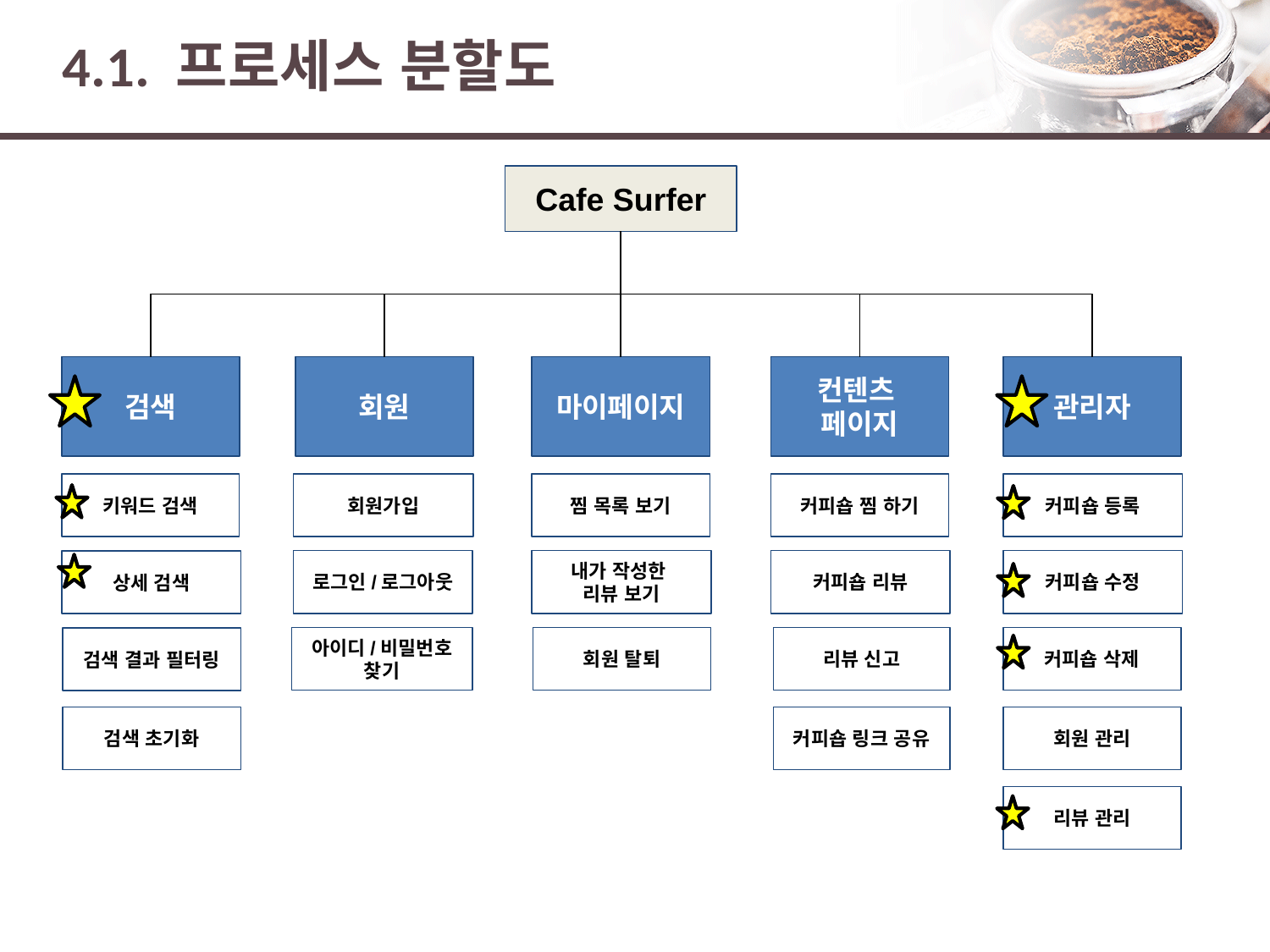

# 4.1. 프로세스 분할도
Cafe Surfer
관리자
검색
회원
마이페이지
컨텐츠
페이지

커피숍 등록
키워드 검색
찜 목록 보기
커피숍 찜 하기
회원가입

커피숍 수정
로그인/로그아웃
내가 작성한
리뷰 보기
커피숍 리뷰
상세 검색

아이디/비밀번호 찾기
리뷰 신고
커피숍 삭제
회원 탈퇴
검색 결과 필터링

검색 초기화
커피숍 링크 공유
회원 관리
리뷰 관리